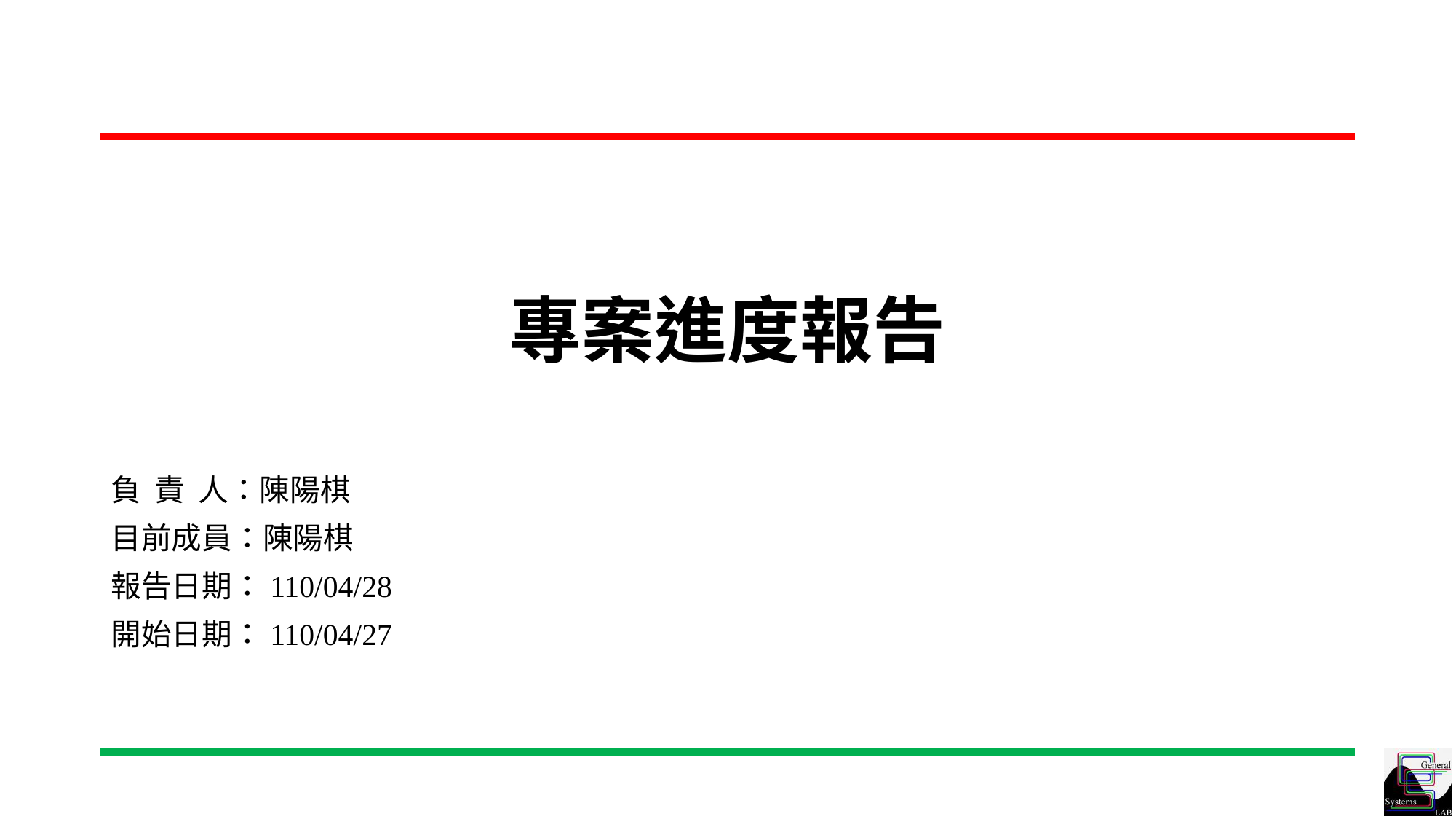

# 專案進度報告
負  責  人：陳陽棋
目前成員：陳陽棋
報告日期：110/04/28
開始日期：110/04/27